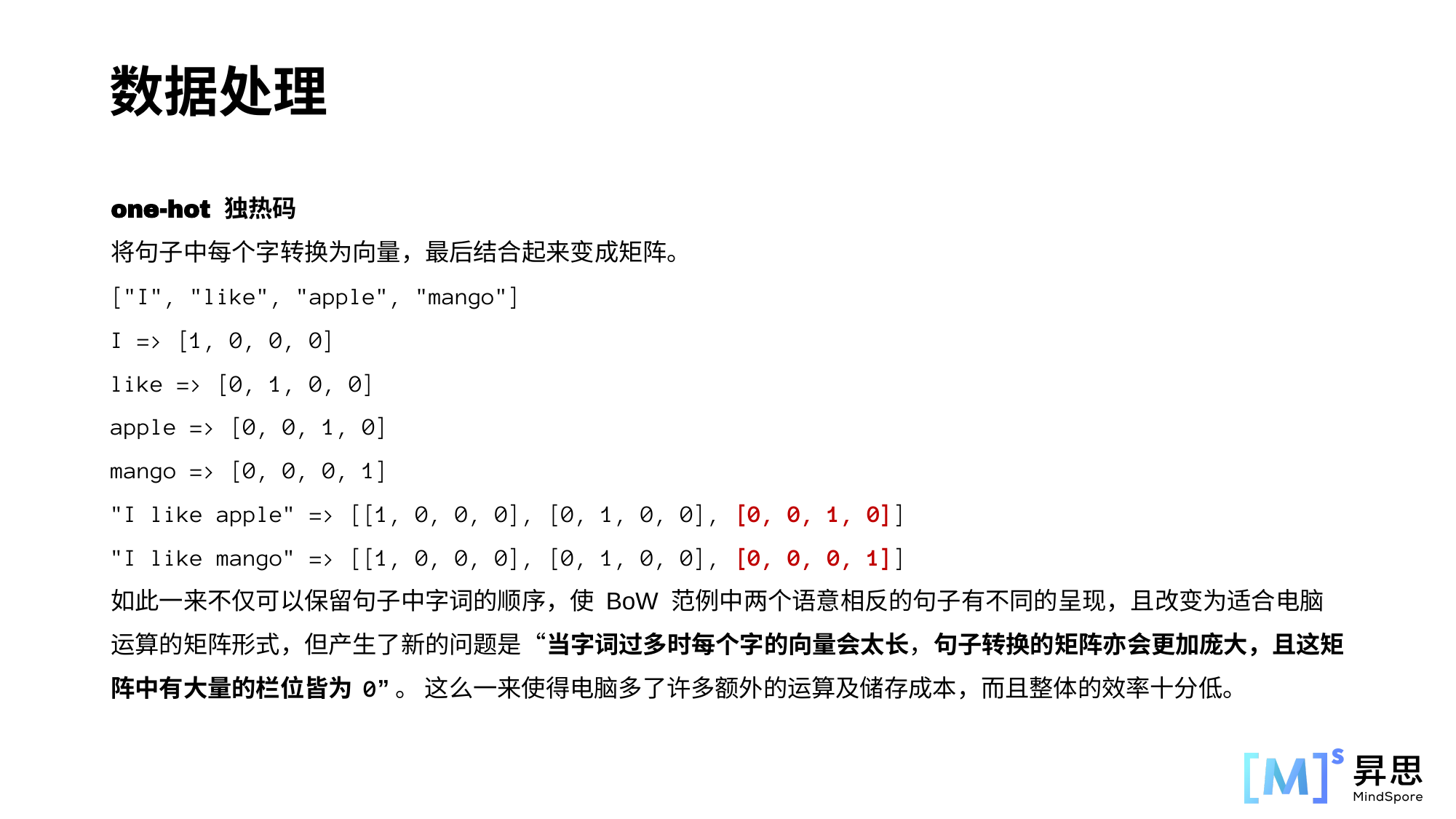

数据处理
one-hot 独热码
将句子中每个字转换为向量，最后结合起来变成矩阵。
["I", "like", "apple", "mango"]
I => [1, 0, 0, 0]
like => [0, 1, 0, 0]
apple => [0, 0, 1, 0]
mango => [0, 0, 0, 1]
"I like apple" => [[1, 0, 0, 0], [0, 1, 0, 0], [0, 0, 1, 0]]
"I like mango" => [[1, 0, 0, 0], [0, 1, 0, 0], [0, 0, 0, 1]]
如此一来不仅可以保留句子中字词的顺序，使 BoW 范例中两个语意相反的句子有不同的呈现，且改变为适合电脑运算的矩阵形式，但产生了新的问题是“当字词过多时每个字的向量会太长，句子转换的矩阵亦会更加庞大，且这矩阵中有大量的栏位皆为 0”。 这么一来使得电脑多了许多额外的运算及储存成本，而且整体的效率十分低。